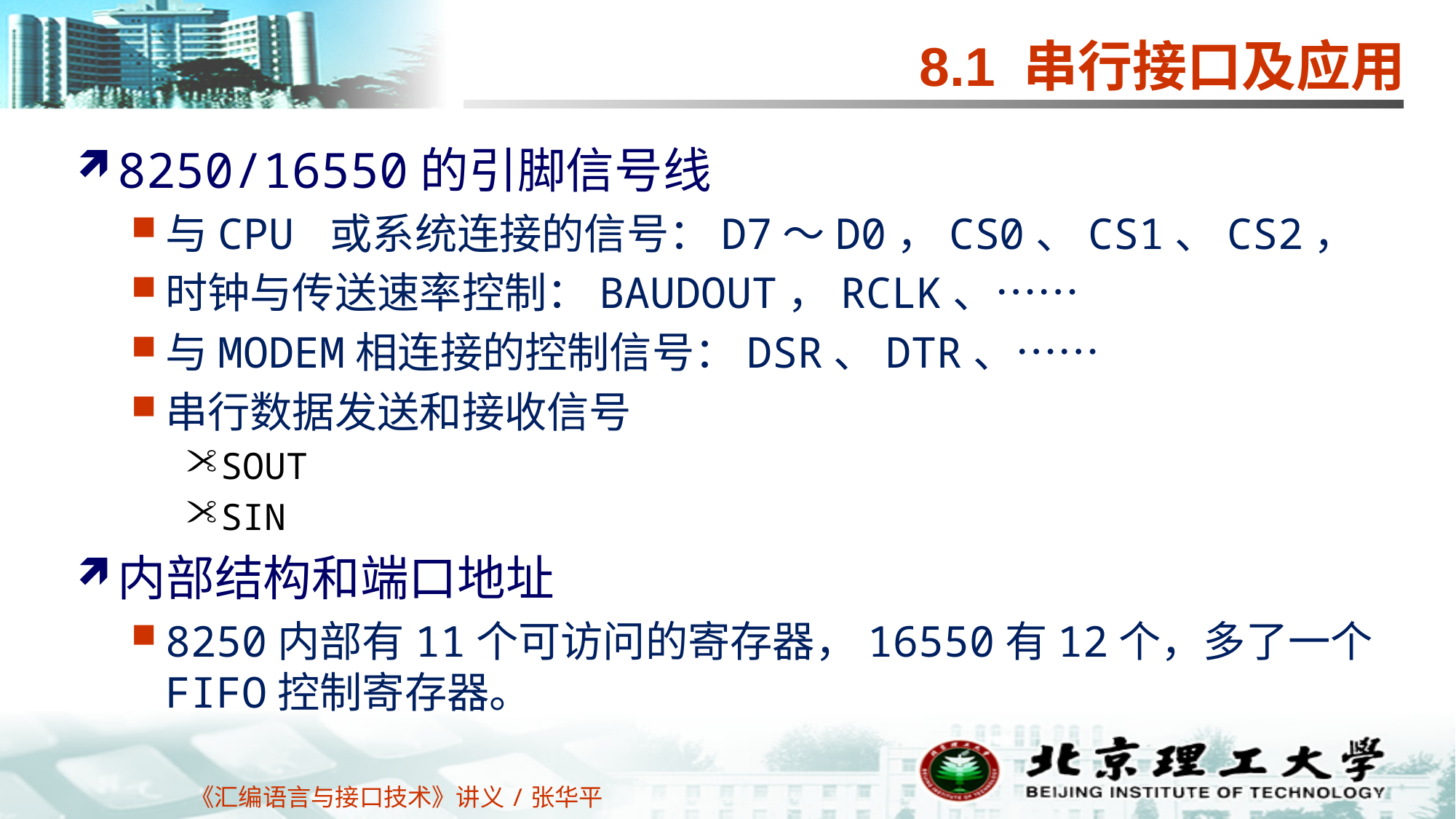

# 8.1 串行接口及应用
8250/16550的引脚信号线
与CPU 或系统连接的信号：D7～D0，CS0、CS1、CS2，
时钟与传送速率控制：BAUDOUT，RCLK、……
与MODEM相连接的控制信号：DSR、DTR、……
串行数据发送和接收信号
SOUT
SIN
内部结构和端口地址
8250内部有11个可访问的寄存器，16550有12个，多了一个FIFO控制寄存器。